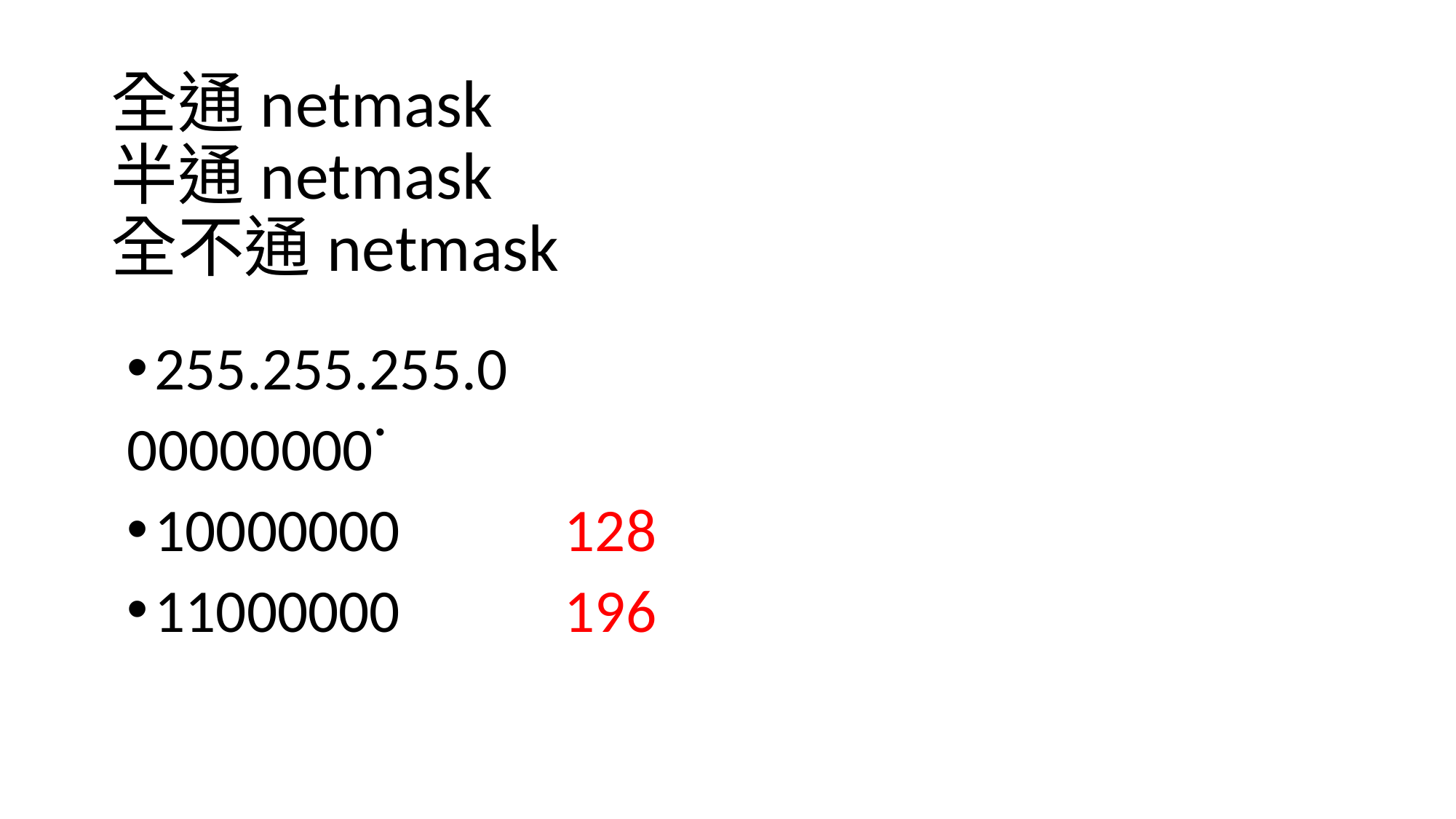

# 全通netmask 半通netmask 全不通netmask
255.255.255.0
00000000˙
10000000            128
11000000            196